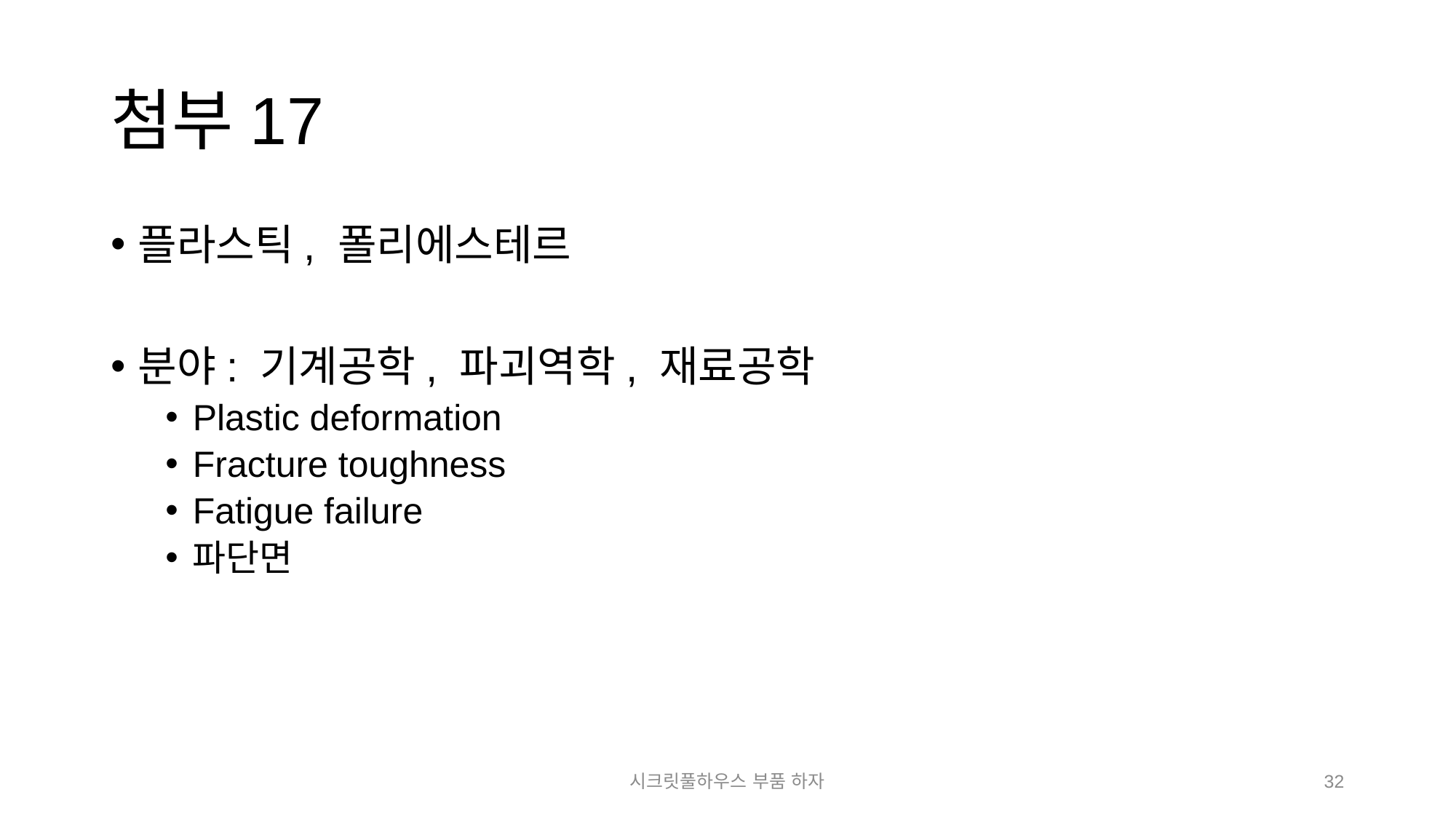

# 첨부17
플라스틱, 폴리에스테르

분야: 기계공학, 파괴역학, 재료공학
Plastic deformation
Fracture toughness
Fatigue failure
파단면

시크릿풀하우스 부품 하자
32